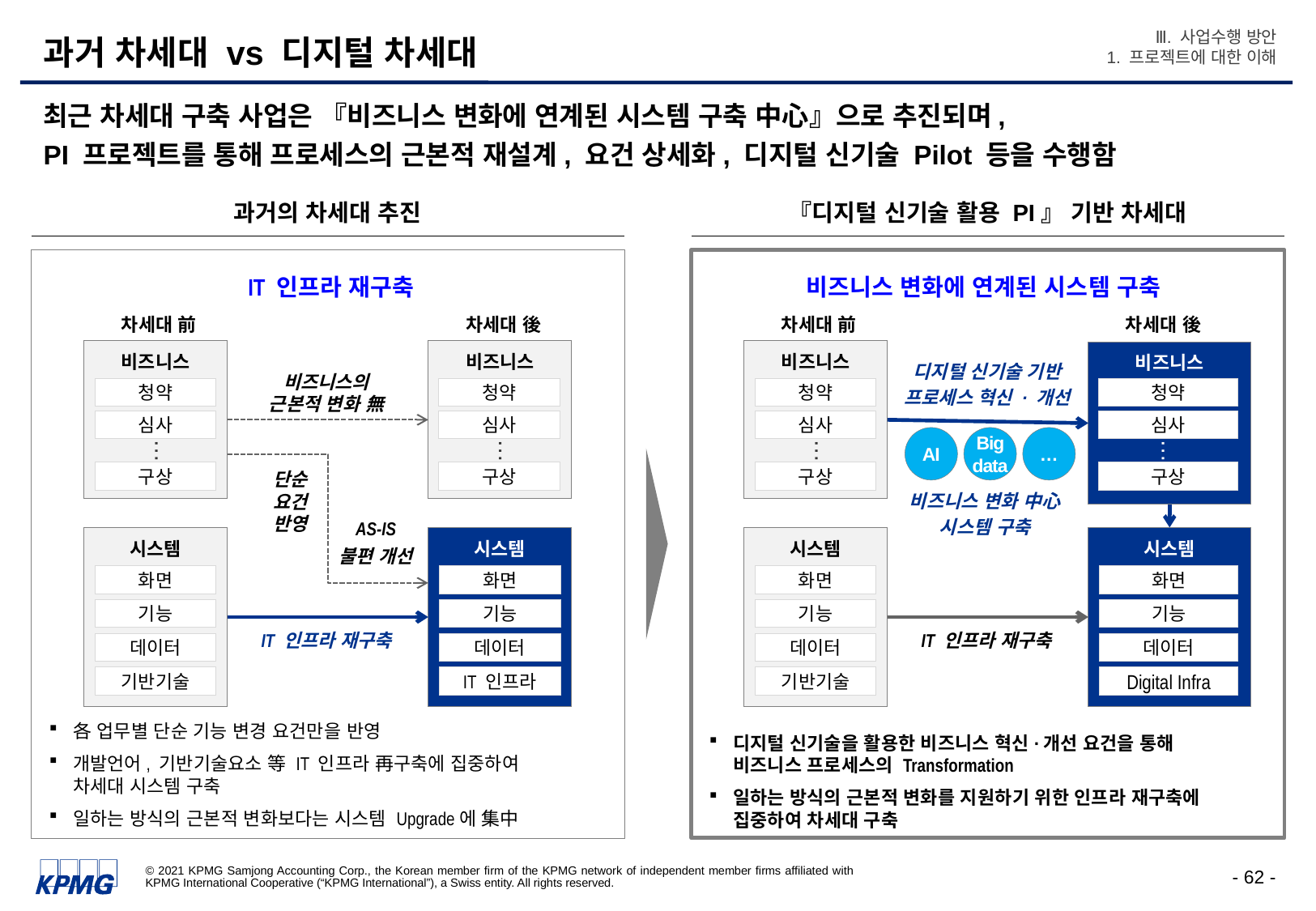

Ⅲ. 사업수행 방안
1. 프로젝트에 대한 이해
# 과거 차세대 vs 디지털 차세대
최근 차세대 구축 사업은 『비즈니스 변화에 연계된 시스템 구축 中心』으로 추진되며,
PI 프로젝트를 통해 프로세스의 근본적 재설계, 요건 상세화, 디지털 신기술 Pilot 등을 수행함
과거의 차세대 추진
『디지털 신기술 활용 PI』 기반 차세대

IT 인프라 재구축
비즈니스 변화에 연계된 시스템 구축
차세대 前
차세대 後
차세대 前
차세대 後
비즈니스
비즈니스
비즈니스
비즈니스
디지털 신기술 기반
프로세스 혁신 · 개선
비즈니스의
근본적 변화 無
청약
청약
청약
청약
심사
심사
심사
심사
AI
Big data
…
…
…
…
…

단순 요건
반영
구상
구상
구상
구상
비즈니스 변화 中心
시스템 구축
AS-IS
불편 개선
시스템
시스템
시스템
시스템

화면
화면
화면
화면

기능
기능
기능
기능
IT 인프라 재구축
IT 인프라 재구축
데이터
데이터
데이터
데이터
기반기술
IT 인프라
기반기술
Digital Infra
各 업무별 단순 기능 변경 요건만을 반영
개발언어, 기반기술요소 等 IT 인프라 再구축에 집중하여
차세대 시스템 구축
일하는 방식의 근본적 변화보다는 시스템 Upgrade에 集中
디지털 신기술을 활용한 비즈니스 혁신·개선 요건을 통해
비즈니스 프로세스의 Transformation
일하는 방식의 근본적 변화를 지원하기 위한 인프라 재구축에 집중하여 차세대 구축